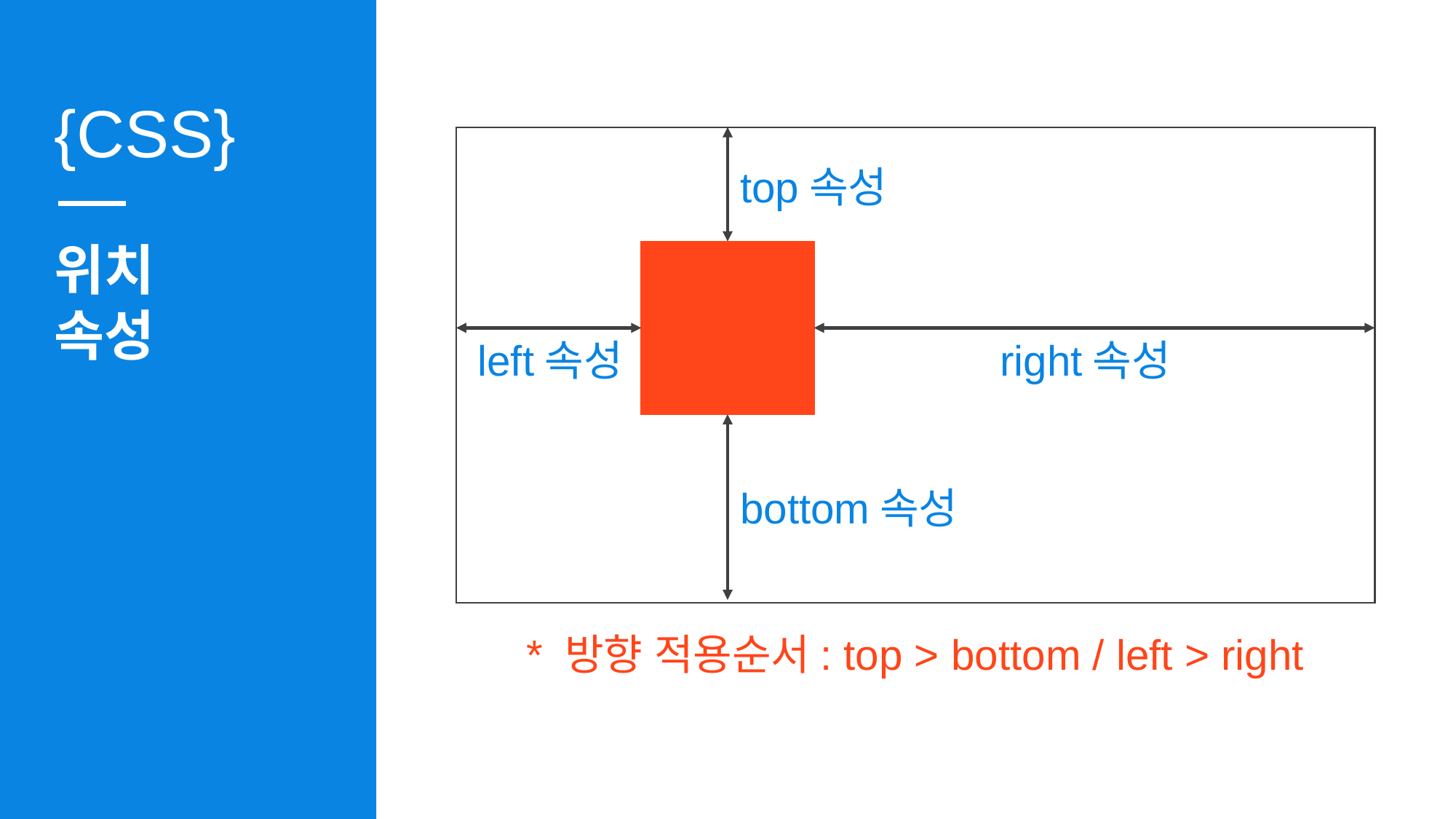

top속성
위치
속성

left속성
right속성
bottom속성
* 방향 적용순서: top > bottom / left > right